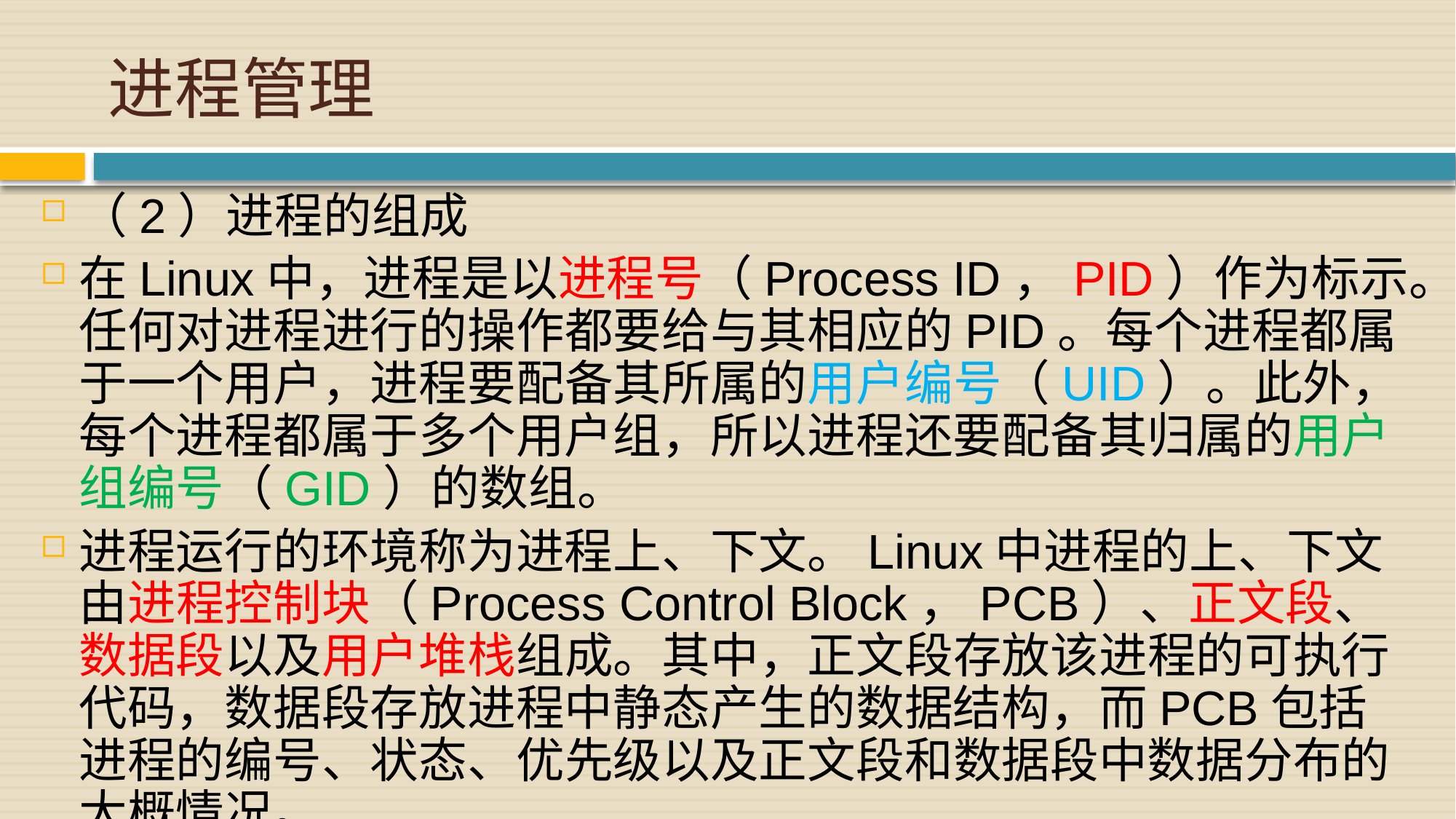

# 进程管理
（2）进程的组成
在Linux中，进程是以进程号（Process ID，PID）作为标示。任何对进程进行的操作都要给与其相应的PID。每个进程都属于一个用户，进程要配备其所属的用户编号（UID）。此外，每个进程都属于多个用户组，所以进程还要配备其归属的用户组编号（GID）的数组。
进程运行的环境称为进程上、下文。Linux中进程的上、下文由进程控制块（Process Control Block，PCB）、正文段、数据段以及用户堆栈组成。其中，正文段存放该进程的可执行代码，数据段存放进程中静态产生的数据结构，而PCB包括进程的编号、状态、优先级以及正文段和数据段中数据分布的大概情况。